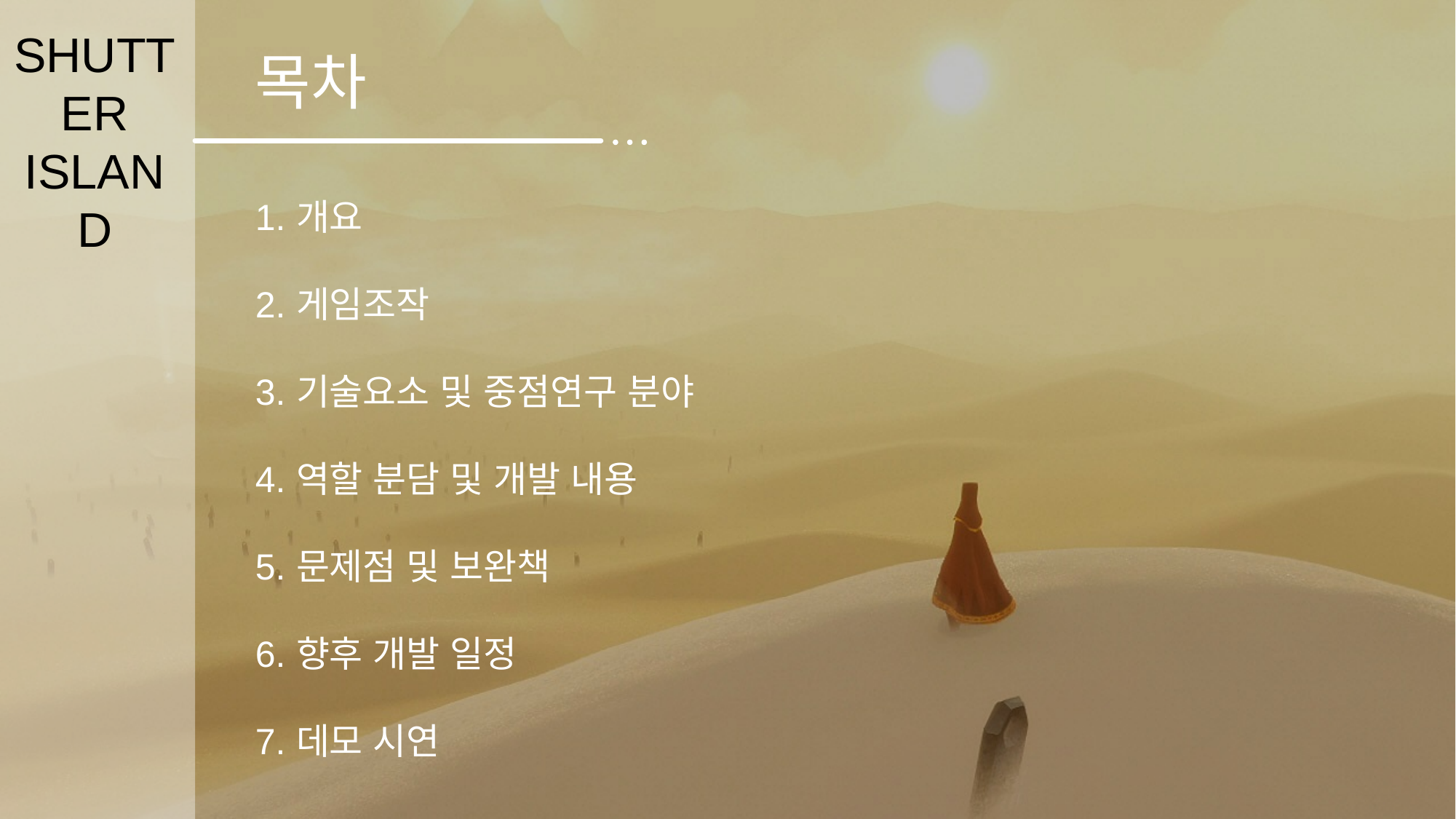

SHUTTER
ISLAND
목차

개요
게임조작
기술요소 및 중점연구 분야
역할 분담 및 개발 내용
문제점 및 보완책
향후 개발 일정
데모 시연